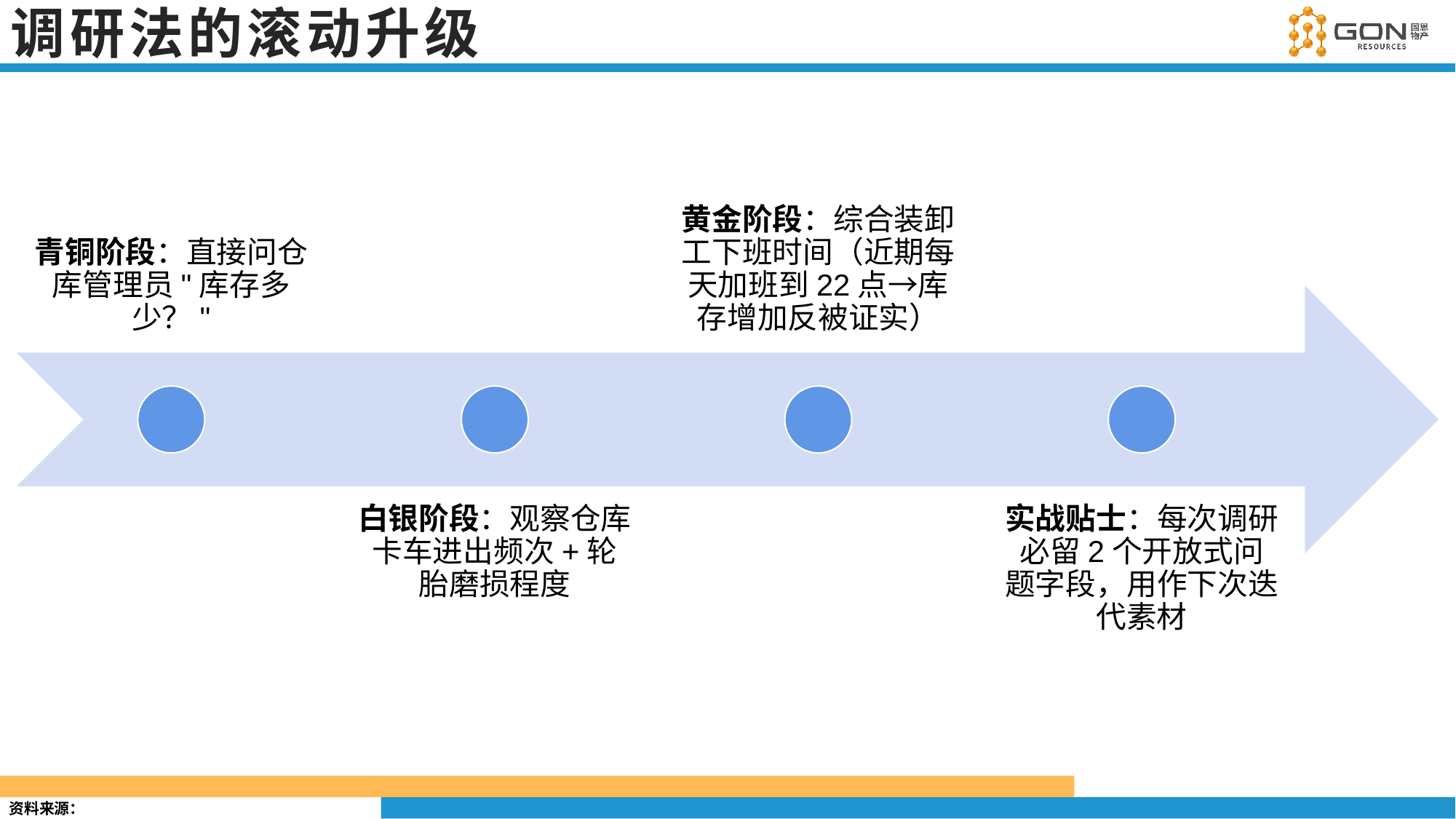

# 调研法的滚动升级
青铜阶段：直接问仓库管理员"库存多少？"
白银阶段：观察仓库卡车进出频次+轮胎磨损程度
黄金阶段：综合装卸工下班时间（近期每天加班到22点→库存增加反被证实）
实战贴士：每次调研必留2个开放式问题字段，用作下次迭代素材